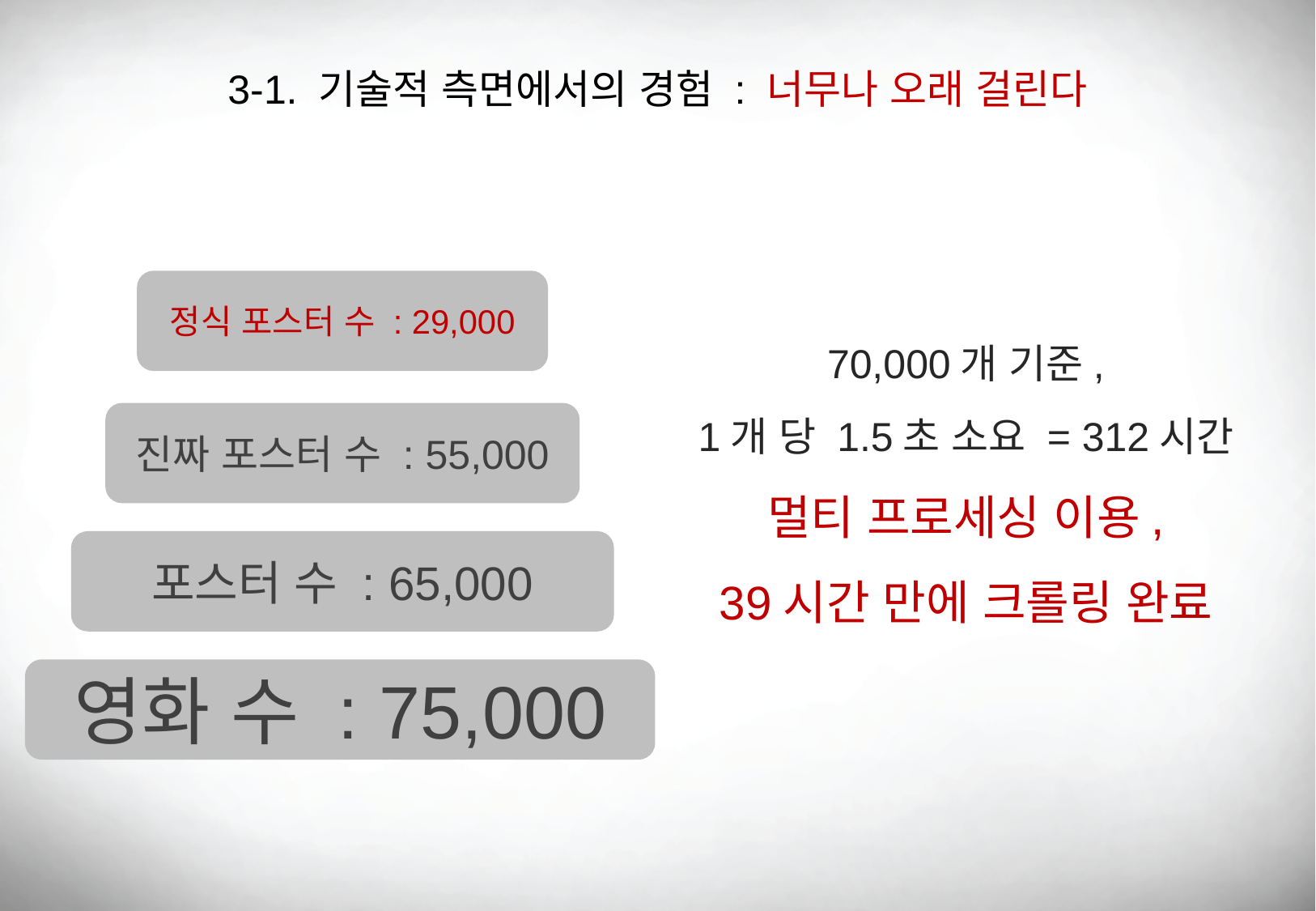

3-1. 기술적 측면에서의 경험 : 너무나 오래 걸린다
정식 포스터 수 : 29,000
70,000개 기준,
1개 당 1.5초 소요 = 312시간
멀티 프로세싱 이용,
39시간 만에 크롤링 완료
진짜 포스터 수 : 55,000
포스터 수 : 65,000
영화 수 : 75,000